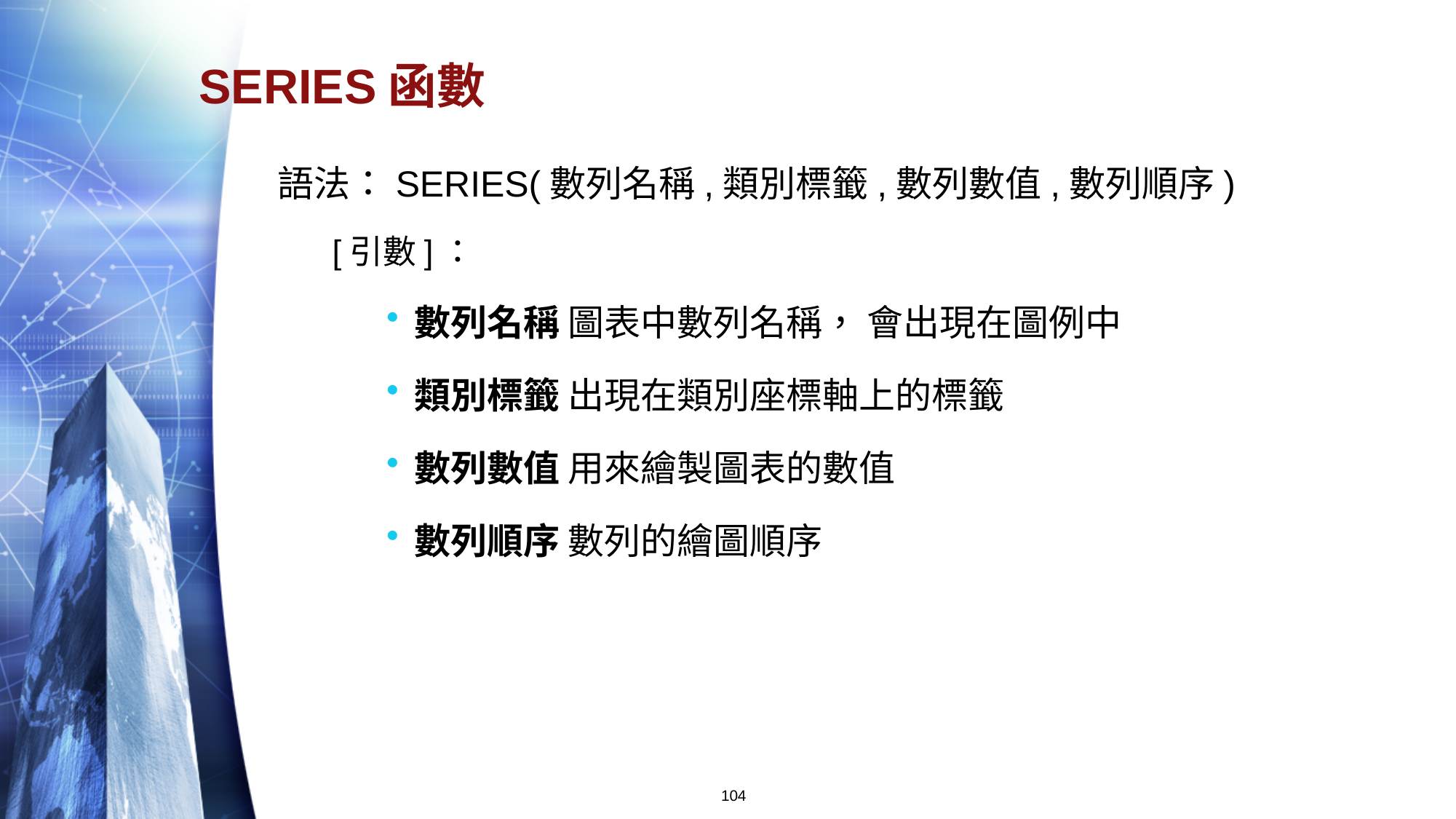

# SERIES函數
語法：SERIES(數列名稱,類別標籤,數列數值,數列順序)
[引數]：
數列名稱 圖表中數列名稱， 會出現在圖例中
類別標籤 出現在類別座標軸上的標籤
數列數值 用來繪製圖表的數值
數列順序 數列的繪圖順序
104